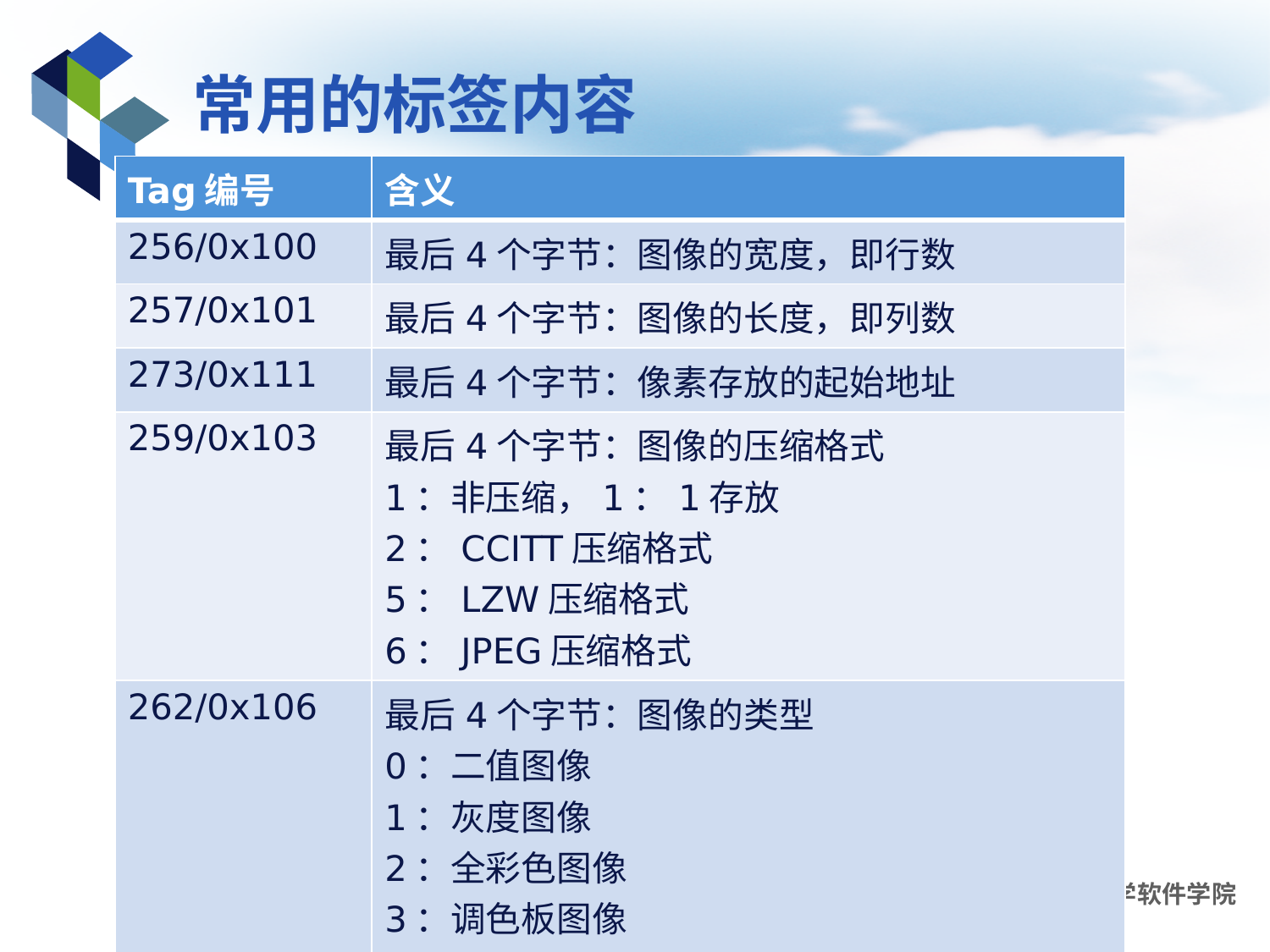

# 常用的标签内容
| Tag编号 | 含义 |
| --- | --- |
| 256/0x100 | 最后4个字节：图像的宽度，即行数 |
| 257/0x101 | 最后4个字节：图像的长度，即列数 |
| 273/0x111 | 最后4个字节：像素存放的起始地址 |
| 259/0x103 | 最后4个字节：图像的压缩格式 1：非压缩，1：1存放 2：CCITT压缩格式 5：LZW压缩格式 6：JPEG压缩格式 |
| 262/0x106 | 最后4个字节：图像的类型 0：二值图像 1：灰度图像 2：全彩色图像 3：调色板图像 4：单色的透明混叠图像 |
多媒体技术基础